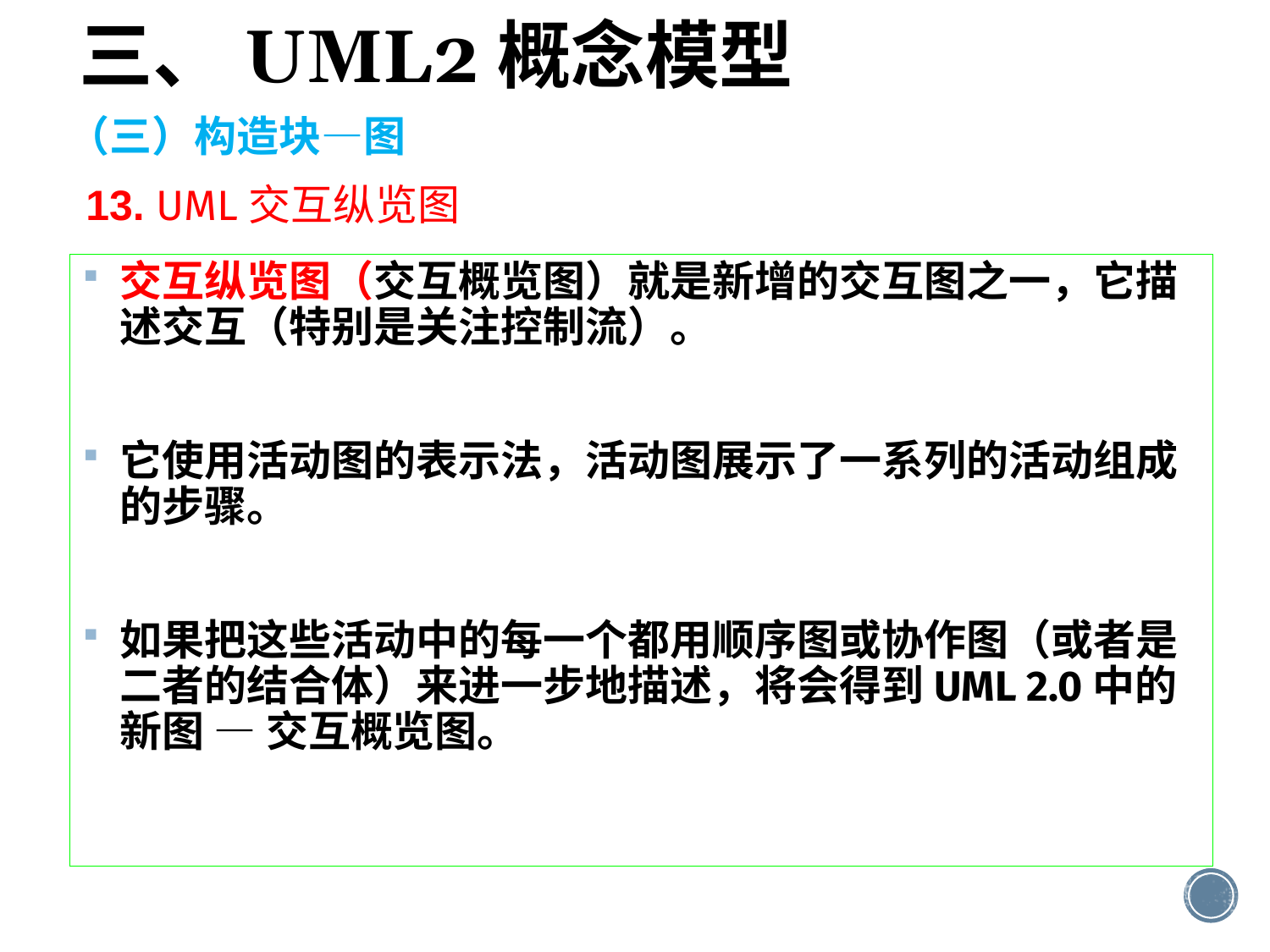

三、UML2概念模型
（三）构造块—图
13. UML交互纵览图
交互纵览图（交互概览图）就是新增的交互图之一，它描述交互（特别是关注控制流）。

它使用活动图的表示法，活动图展示了一系列的活动组成的步骤。

如果把这些活动中的每一个都用顺序图或协作图（或者是二者的结合体）来进一步地描述，将会得到UML 2.0中的新图 — 交互概览图。